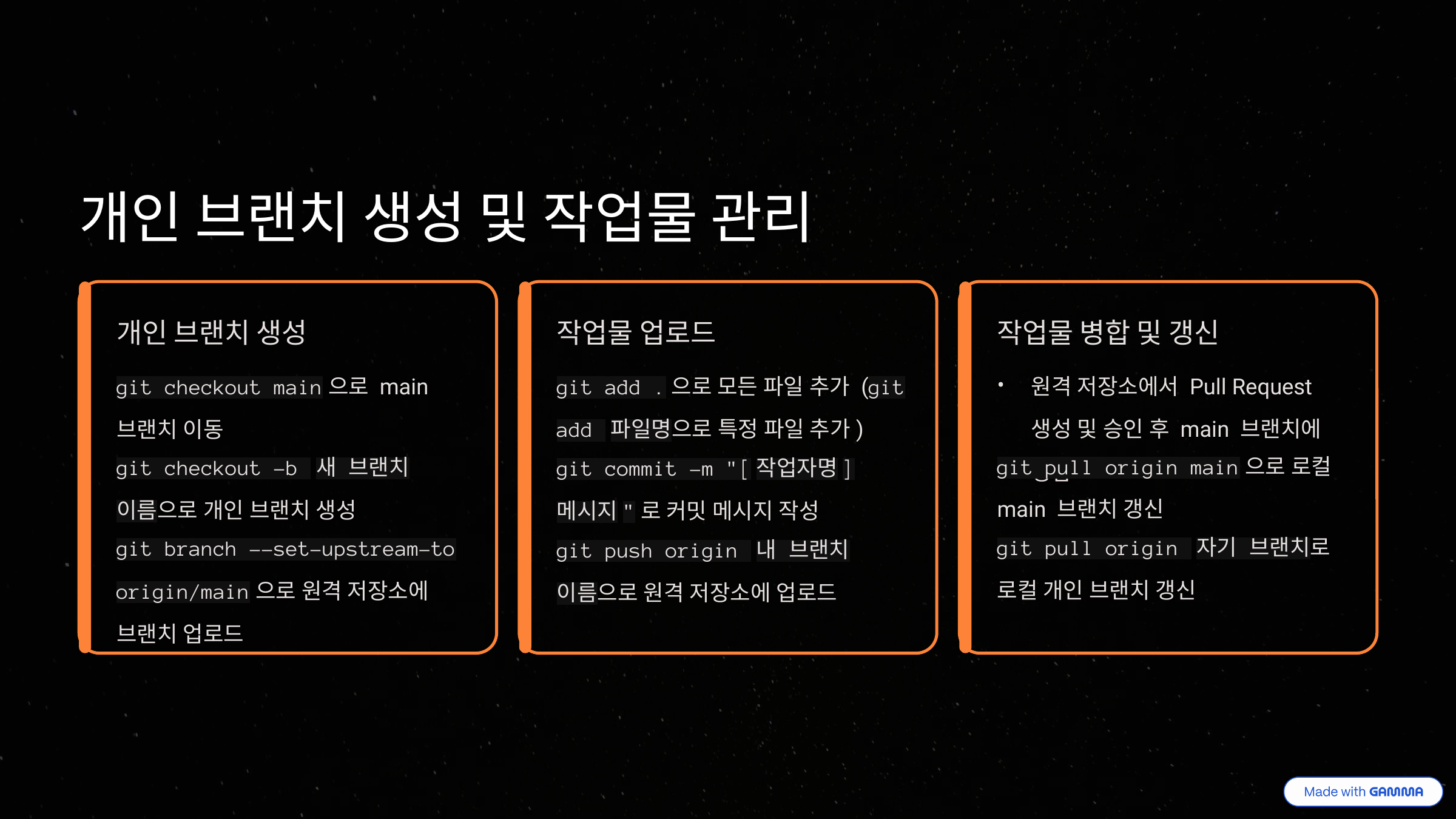

개인 브랜치 생성 및 작업물 관리

개인 브랜치 생성
작업물 업로드
작업물 병합 및 갱신
git checkout main으로 main 브랜치 이동
git add .으로 모든 파일 추가 (git add 파일명으로 특정 파일 추가)
원격 저장소에서 Pull Request 생성 및 승인 후 main 브랜치에 병합
git pull origin main으로 로컬 main 브랜치 갱신
git checkout -b 새 브랜치 이름으로 개인 브랜치 생성
git commit -m "[작업자명] 메시지"로 커밋 메시지 작성
git pull origin 자기 브랜치로 로컬 개인 브랜치 갱신
git branch --set-upstream-to origin/main으로 원격 저장소에 브랜치 업로드
git push origin 내 브랜치 이름으로 원격 저장소에 업로드